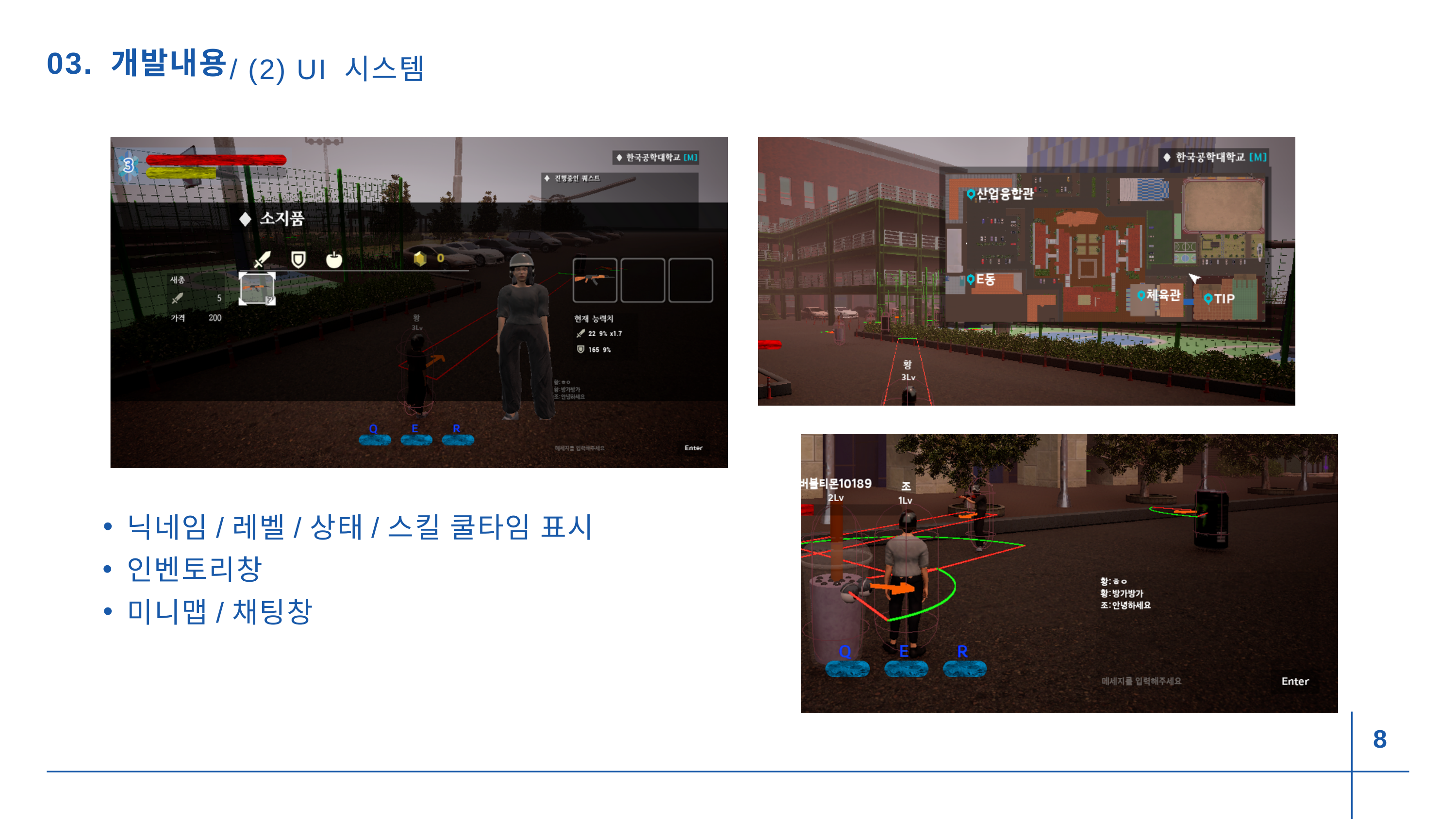

/ (2) UI 시스템
03. 개발내용

닉네임/레벨/상태/스킬 쿨타임 표시
인벤토리창
미니맵/채팅창

8